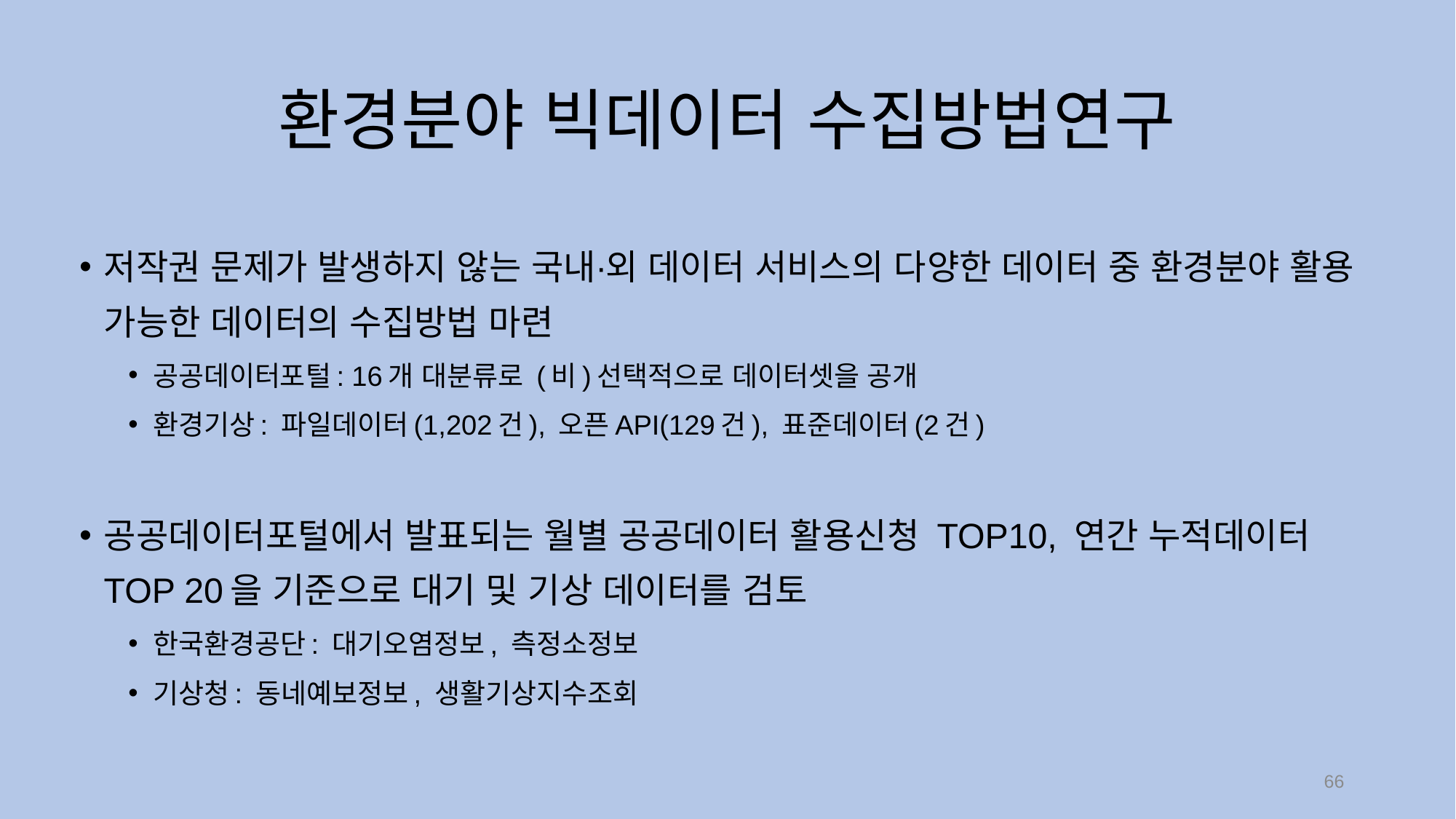

# 환경분야 빅데이터 수집방법연구
저작권 문제가 발생하지 않는 국내∙외 데이터 서비스의 다양한 데이터 중 환경분야 활용 가능한 데이터의 수집방법 마련
공공데이터포털: 16개 대분류로 (비)선택적으로 데이터셋을 공개
환경기상: 파일데이터(1,202건), 오픈API(129건), 표준데이터(2건)

공공데이터포털에서 발표되는 월별 공공데이터 활용신청 TOP10, 연간 누적데이터 TOP 20을 기준으로 대기 및 기상 데이터를 검토
한국환경공단: 대기오염정보, 측정소정보
기상청: 동네예보정보, 생활기상지수조회

66